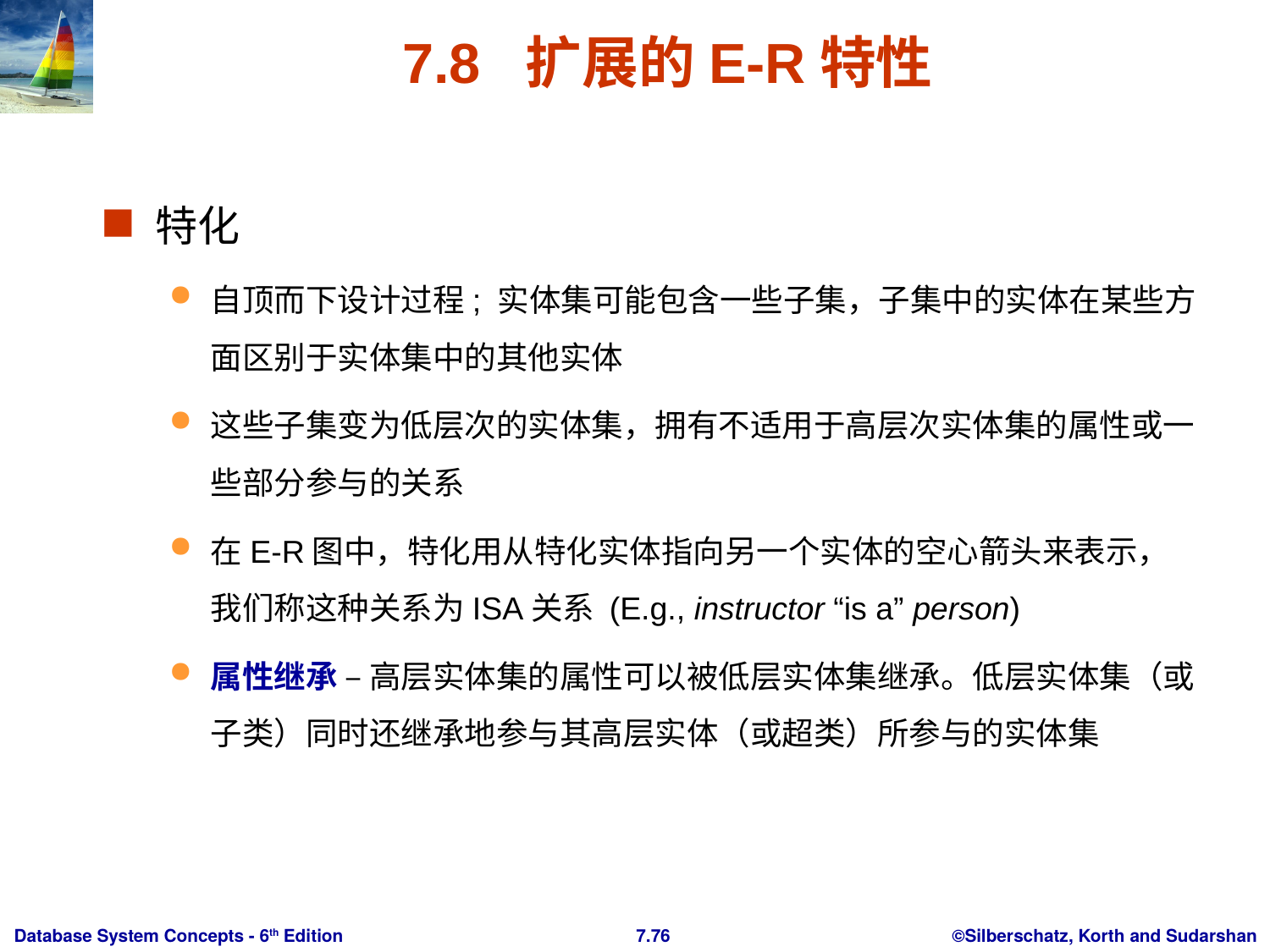

# 7.8  扩展的E-R特性
特化
自顶而下设计过程; 实体集可能包含一些子集，子集中的实体在某些方面区别于实体集中的其他实体
这些子集变为低层次的实体集，拥有不适用于高层次实体集的属性或一些部分参与的关系
在E-R图中，特化用从特化实体指向另一个实体的空心箭头来表示，我们称这种关系为ISA关系 (E.g., instructor “is a” person)
属性继承 – 高层实体集的属性可以被低层实体集继承。低层实体集（或子类）同时还继承地参与其高层实体（或超类）所参与的实体集